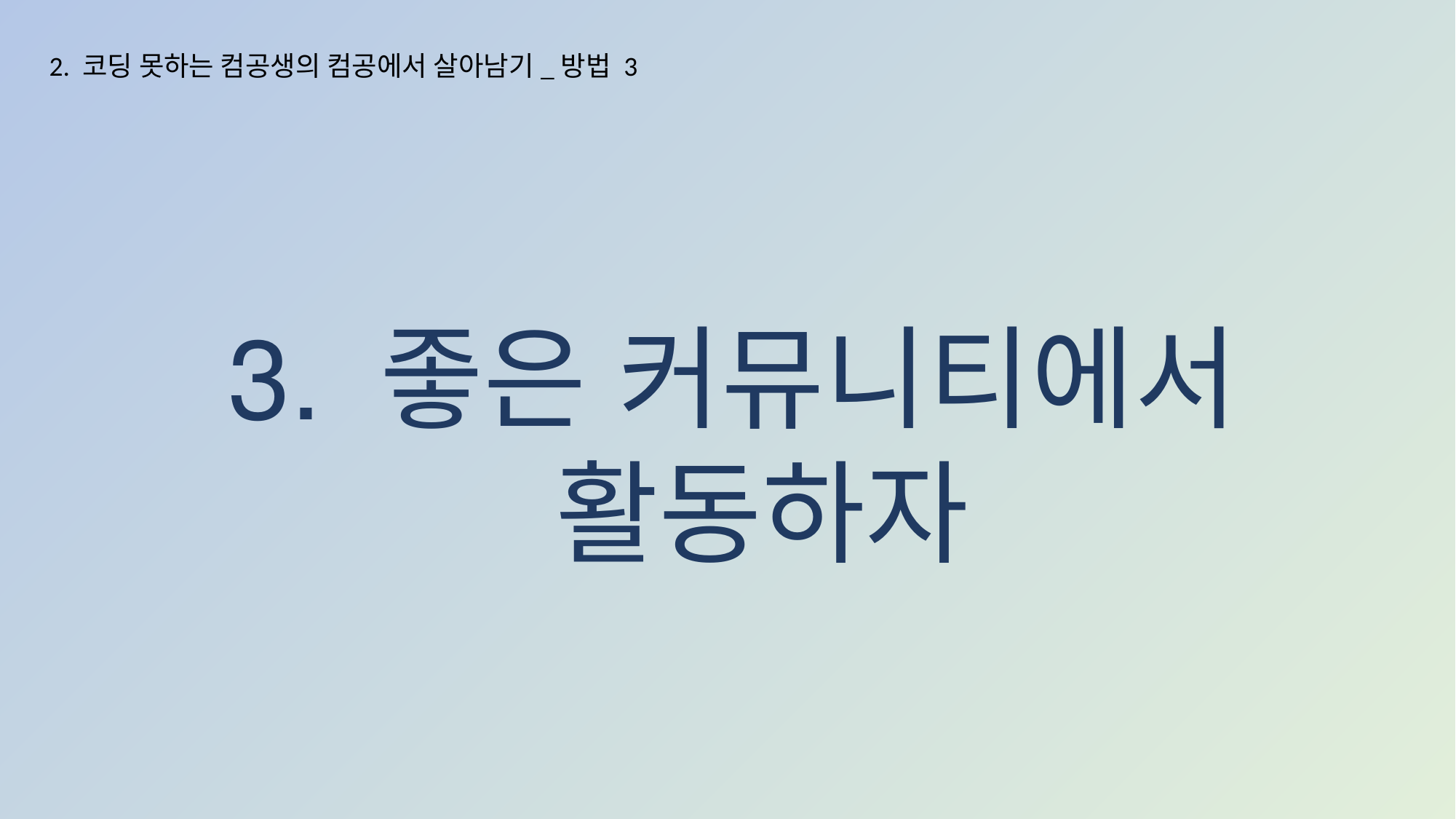

2. 코딩 못하는 컴공생의 컴공에서 살아남기_방법 3
3. 좋은 커뮤니티에서
 활동하자